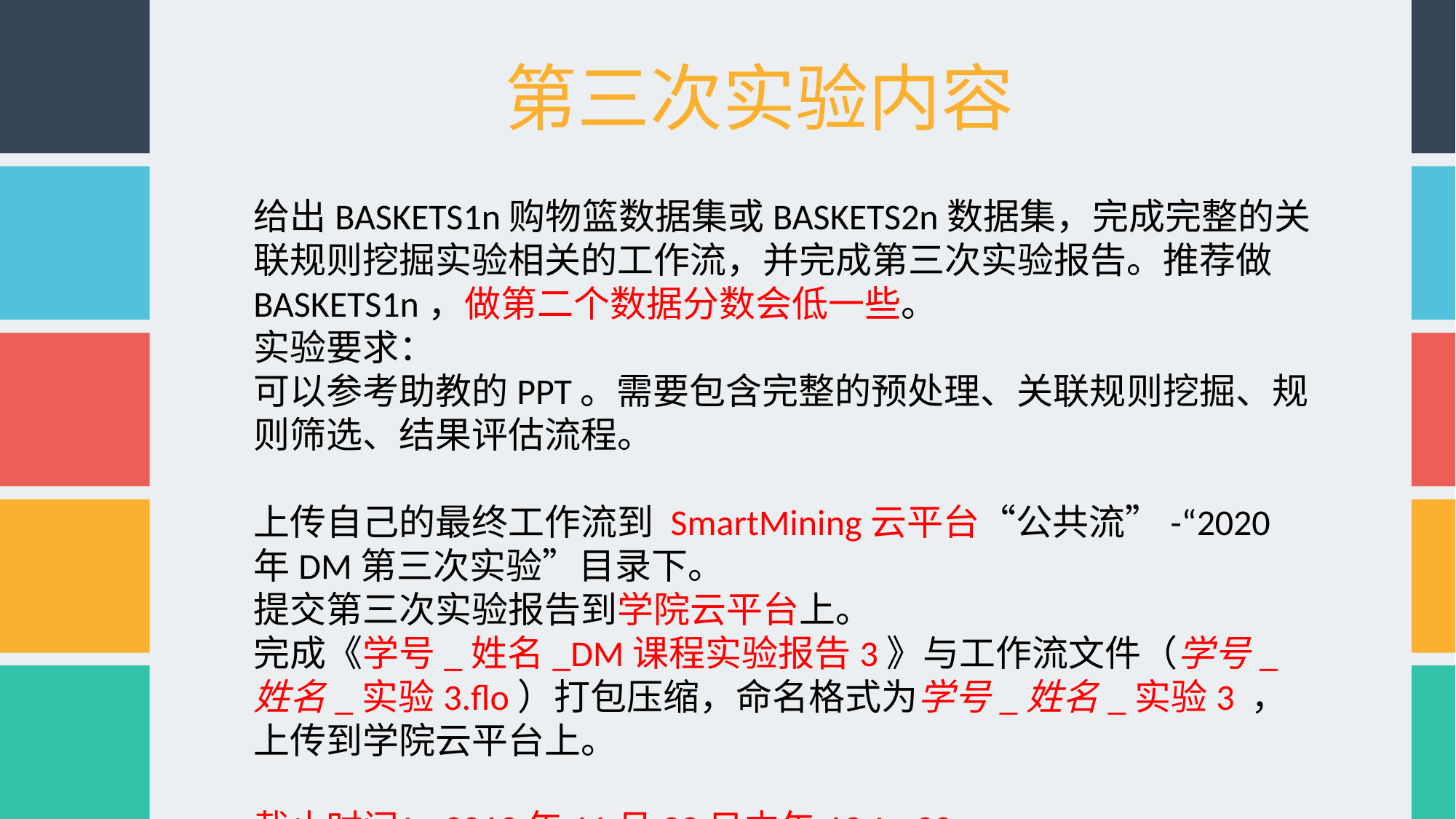

第三次实验内容

给出BASKETS1n购物篮数据集或BASKETS2n数据集，完成完整的关联规则挖掘实验相关的工作流，并完成第三次实验报告。推荐做BASKETS1n，做第二个数据分数会低一些。
实验要求：
可以参考助教的PPT。需要包含完整的预处理、关联规则挖掘、规则筛选、结果评估流程。

上传自己的最终工作流到 SmartMining云平台“公共流”-“2020年DM第三次实验”目录下。
提交第三次实验报告到学院云平台上。
完成《学号_姓名_DM课程实验报告3》与工作流文件（学号_姓名_实验3.flo）打包压缩，命名格式为学号_姓名_实验3 ，上传到学院云平台上。

截止时间：2019年11月23日中午12：00